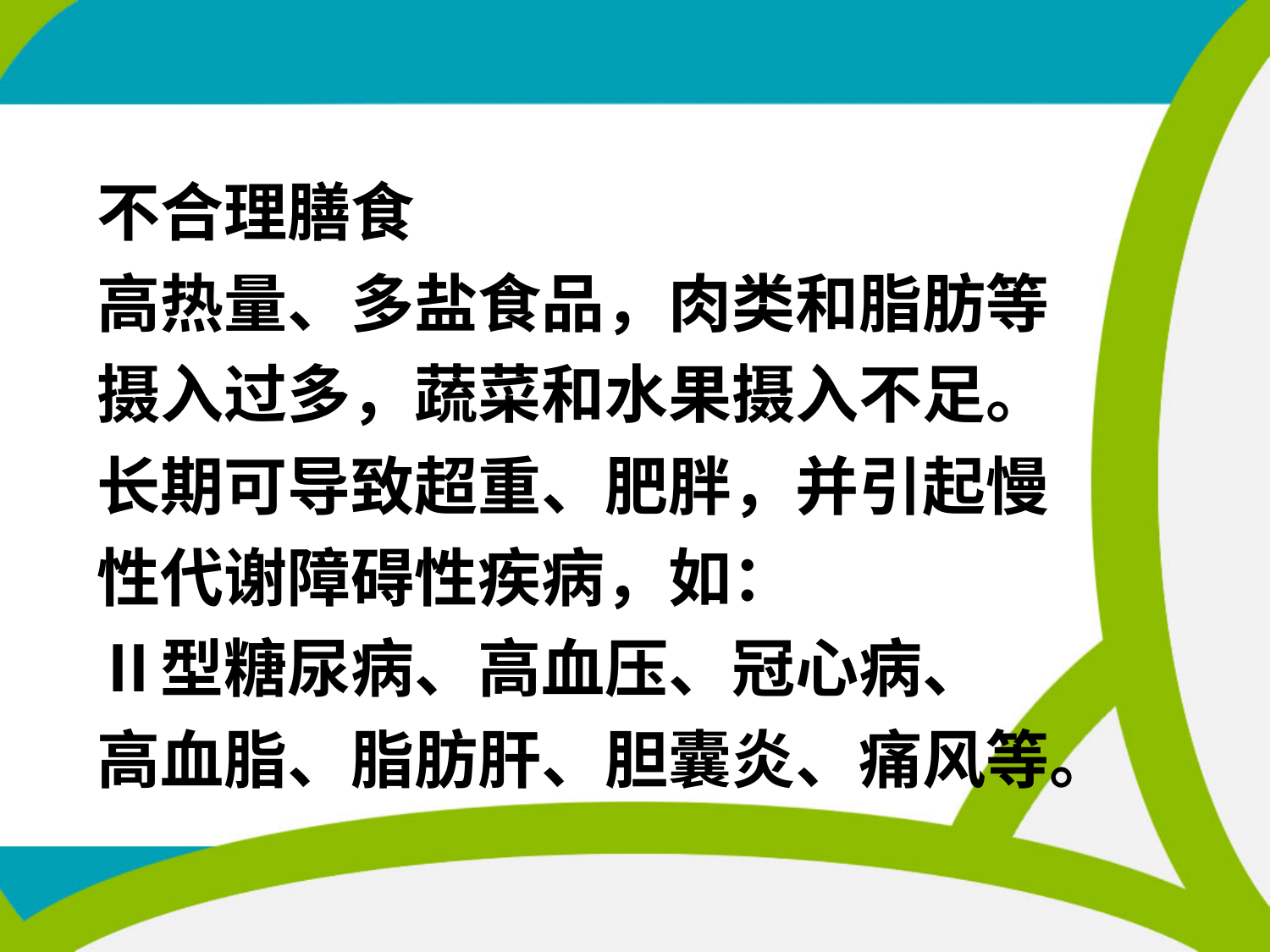

# 不合理膳食 高热量、多盐食品，肉类和脂肪等摄入过多，蔬菜和水果摄入不足。长期可导致超重、肥胖，并引起慢性代谢障碍性疾病，如： Ⅱ型糖尿病、高血压、冠心病、 高血脂、脂肪肝、胆囊炎、痛风等。